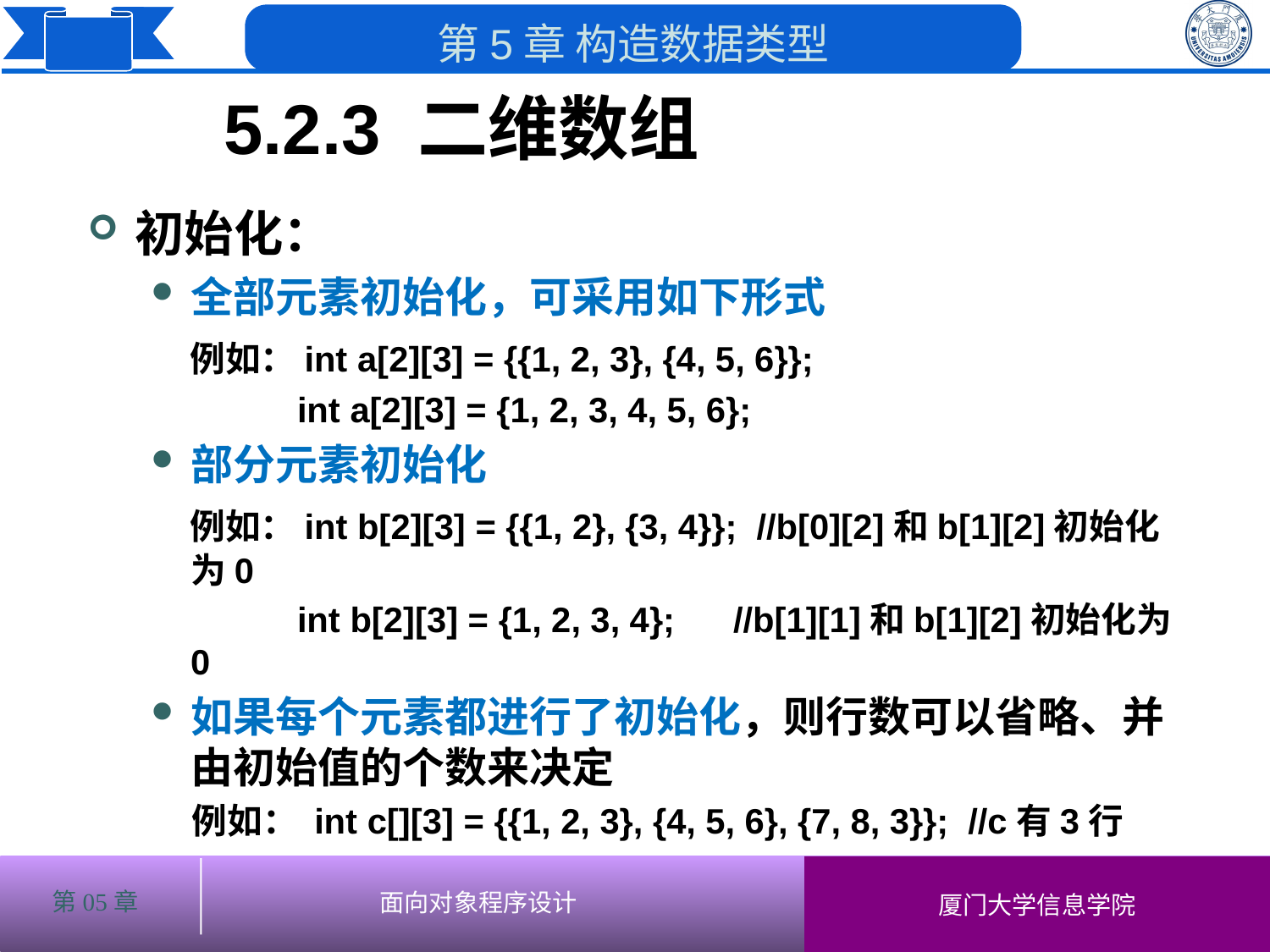

5.2.3 二维数组
# 初始化：
全部元素初始化，可采用如下形式
   例如：int a[2][3] = {{1, 2, 3}, {4, 5, 6}};
               int a[2][3] = {1, 2, 3, 4, 5, 6};
部分元素初始化
   例如：int b[2][3] = {{1, 2}, {3, 4}};  //b[0][2]和b[1][2]初始化为0
               int b[2][3] = {1, 2, 3, 4};      //b[1][1]和b[1][2]初始化为0
如果每个元素都进行了初始化，则行数可以省略、并由初始值的个数来决定
    例如： int c[][3] = {{1, 2, 3}, {4, 5, 6}, {7, 8, 3}};  //c有3行
22